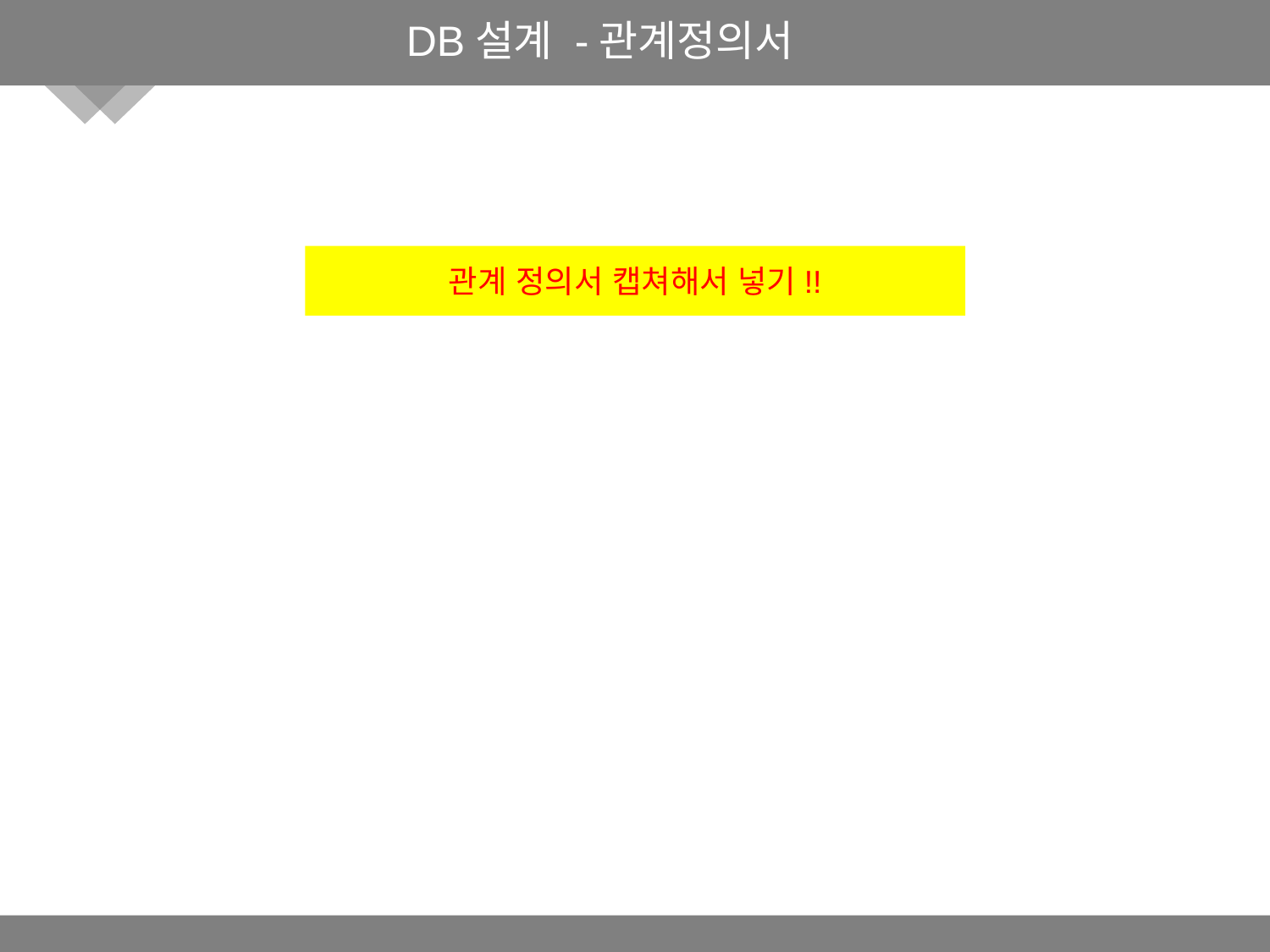

DB설계 -관계정의서

관계 정의서 캡쳐해서 넣기!!
클릭